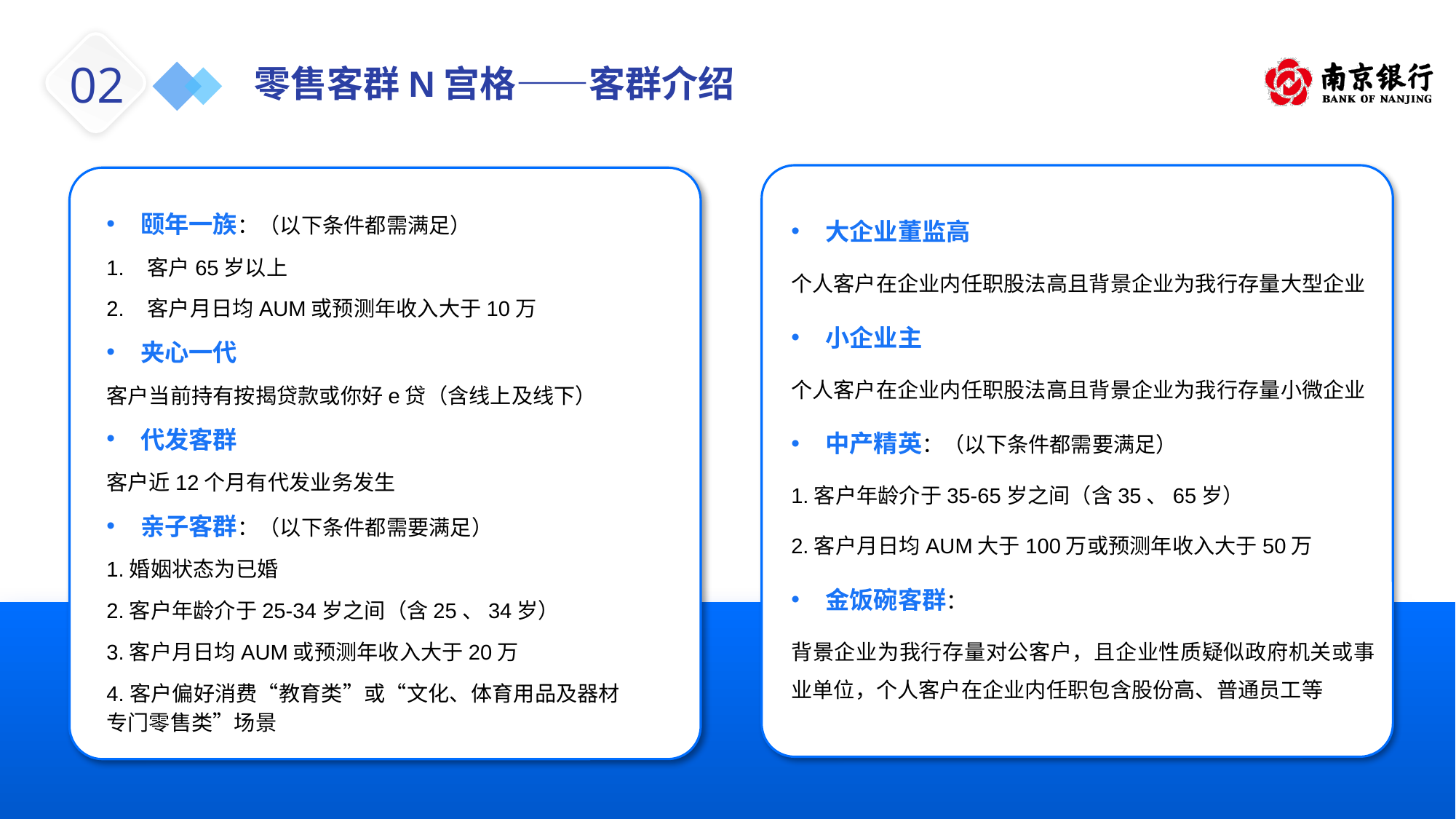

# 零售客群N宫格——客群介绍
02

大企业董监高
个人客户在企业内任职股法高且背景企业为我行存量大型企业
小企业主
个人客户在企业内任职股法高且背景企业为我行存量小微企业
中产精英：（以下条件都需要满足）
1.客户年龄介于35-65岁之间（含35、65岁）
2.客户月日均AUM大于100万或预测年收入大于50万
金饭碗客群：
背景企业为我行存量对公客户，且企业性质疑似政府机关或事业单位，个人客户在企业内任职包含股份高、普通员工等
颐年一族：（以下条件都需满足）
客户65岁以上
客户月日均AUM或预测年收入大于10万
夹心一代
客户当前持有按揭贷款或你好e贷（含线上及线下）
代发客群
客户近12个月有代发业务发生
亲子客群：（以下条件都需要满足）
1.婚姻状态为已婚
2.客户年龄介于25-34岁之间（含25、34岁）
3.客户月日均AUM或预测年收入大于20万
4.客户偏好消费“教育类”或“文化、体育用品及器材专门零售类”场景